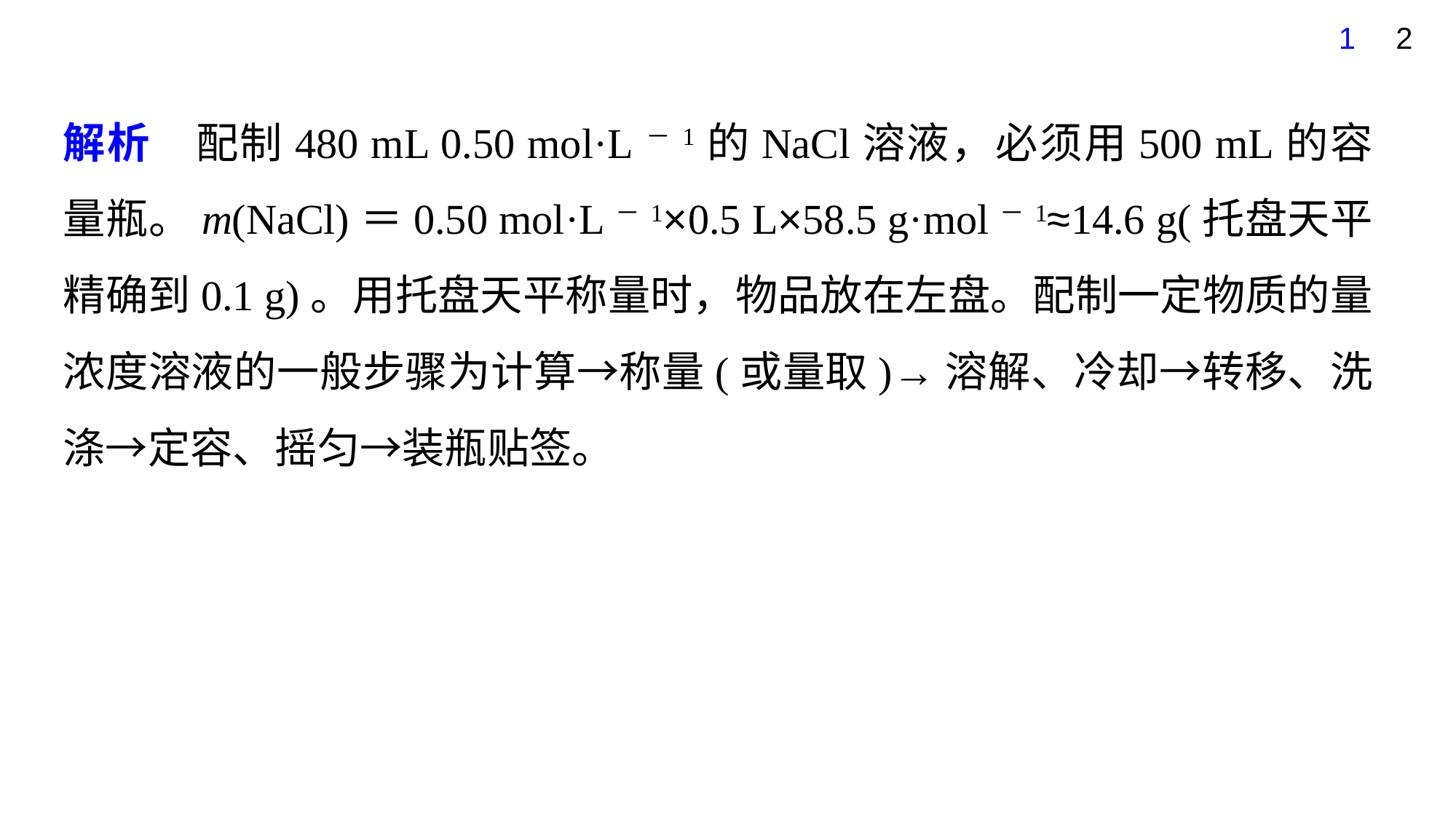

1
2
解析　配制480 mL 0.50 mol·L－1的NaCl溶液，必须用500 mL的容量瓶。m(NaCl)＝0.50 mol·L－1×0.5 L×58.5 g·mol－1≈14.6 g(托盘天平精确到0.1 g)。用托盘天平称量时，物品放在左盘。配制一定物质的量浓度溶液的一般步骤为计算→称量(或量取)→溶解、冷却→转移、洗涤→定容、摇匀→装瓶贴签。